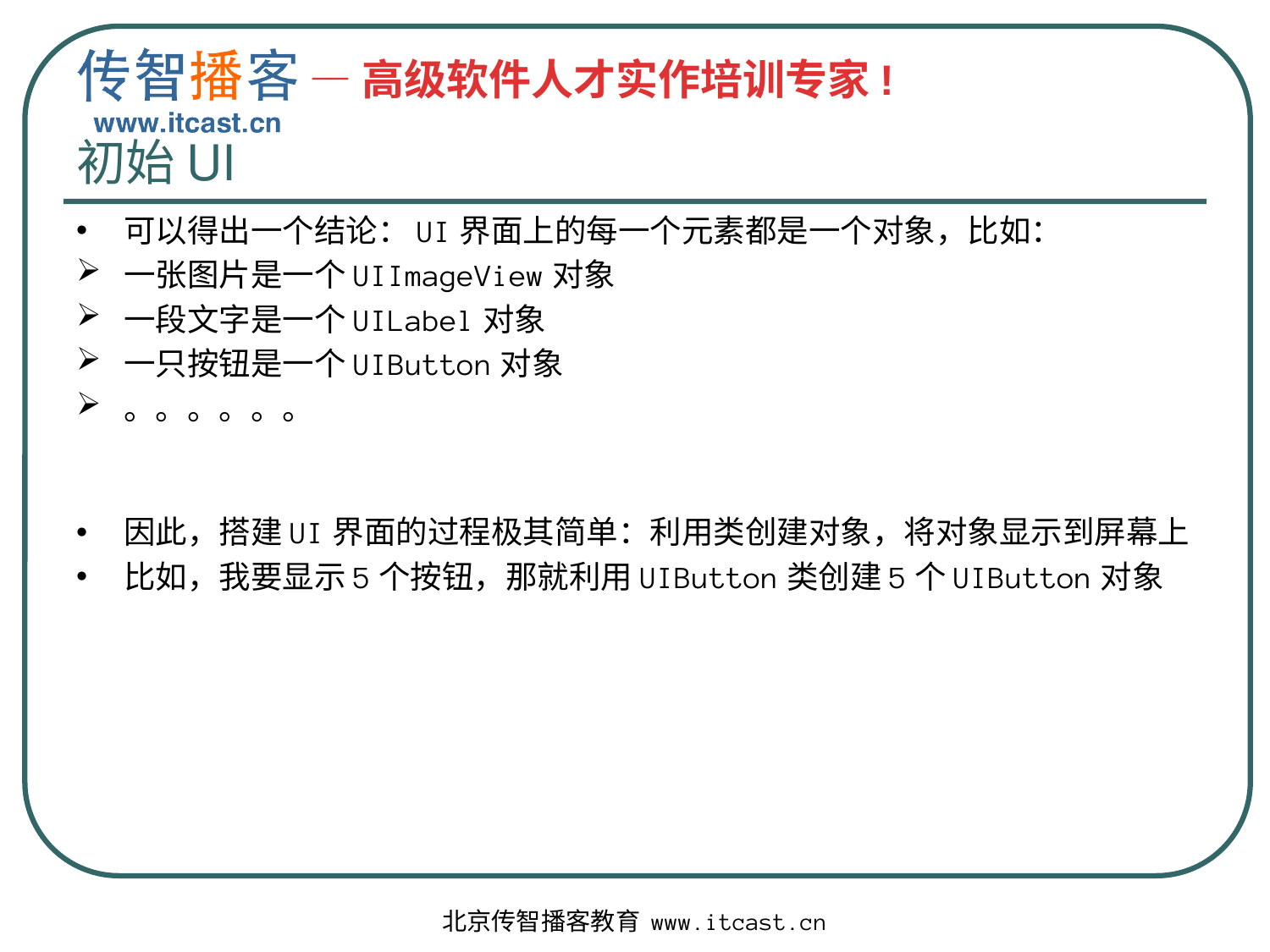

# 初始UI
可以得出一个结论：UI界面上的每一个元素都是一个对象，比如：
一张图片是一个UIImageView对象
一段文字是一个UILabel对象
一只按钮是一个UIButton对象
。。。。。。

因此，搭建UI界面的过程极其简单：利用类创建对象，将对象显示到屏幕上
比如，我要显示5个按钮，那就利用UIButton类创建5个UIButton对象